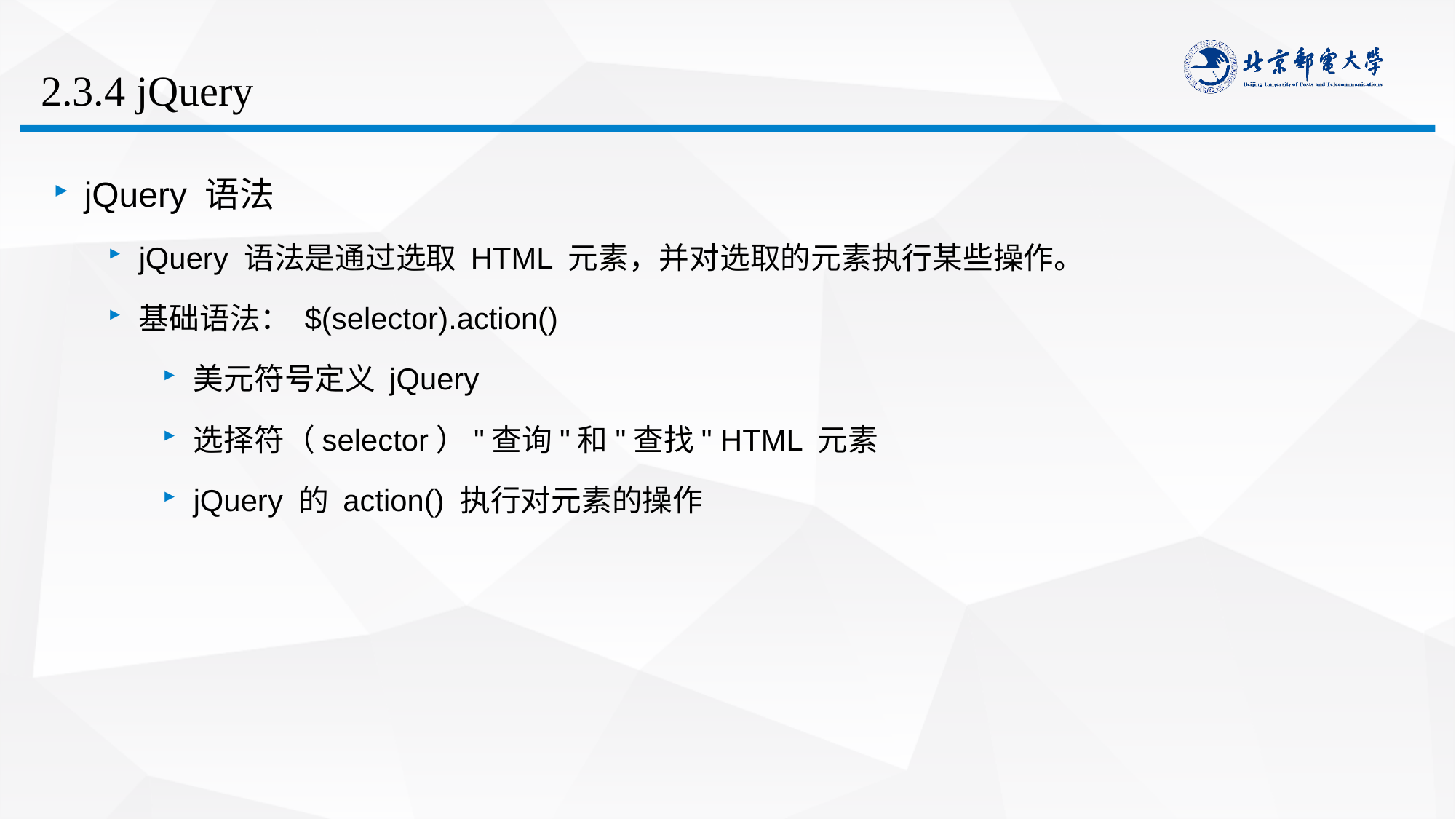

# 2.3.4 jQuery
jQuery 语法
jQuery 语法是通过选取 HTML 元素，并对选取的元素执行某些操作。
基础语法： $(selector).action()
美元符号定义 jQuery
选择符（selector）"查询"和"查找" HTML 元素
jQuery 的 action() 执行对元素的操作